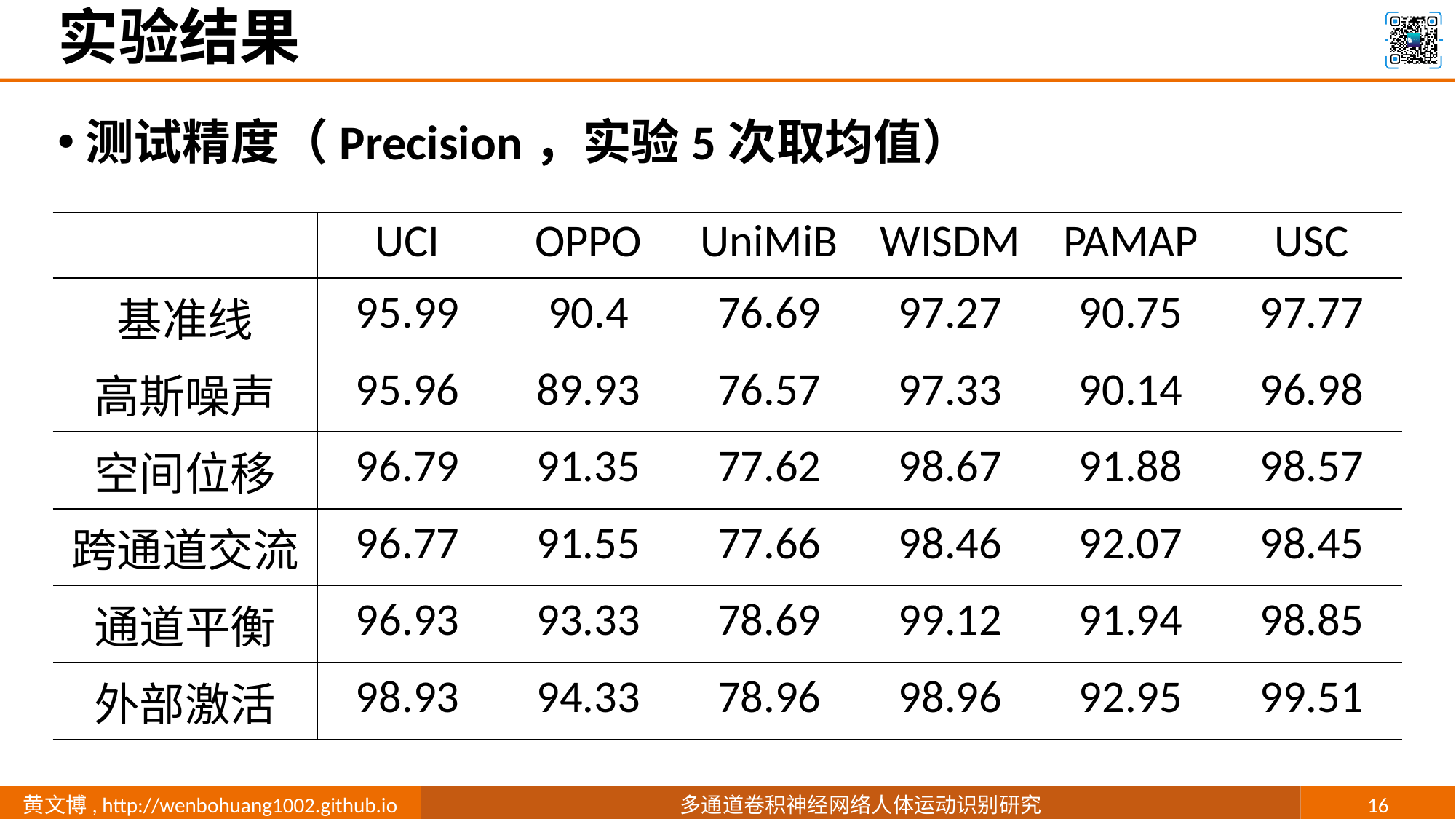

# 实验结果
测试精度（Precision，实验5次取均值）

|  | UCI | OPPO | UniMiB | WISDM | PAMAP | USC |
| --- | --- | --- | --- | --- | --- | --- |
| 基准线 | 95.99 | 90.4 | 76.69 | 97.27 | 90.75 | 97.77 |
| 高斯噪声 | 95.96 | 89.93 | 76.57 | 97.33 | 90.14 | 96.98 |
| 空间位移 | 96.79 | 91.35 | 77.62 | 98.67 | 91.88 | 98.57 |
| 跨通道交流 | 96.77 | 91.55 | 77.66 | 98.46 | 92.07 | 98.45 |
| 通道平衡 | 96.93 | 93.33 | 78.69 | 99.12 | 91.94 | 98.85 |
| 外部激活 | 98.93 | 94.33 | 78.96 | 98.96 | 92.95 | 99.51 |